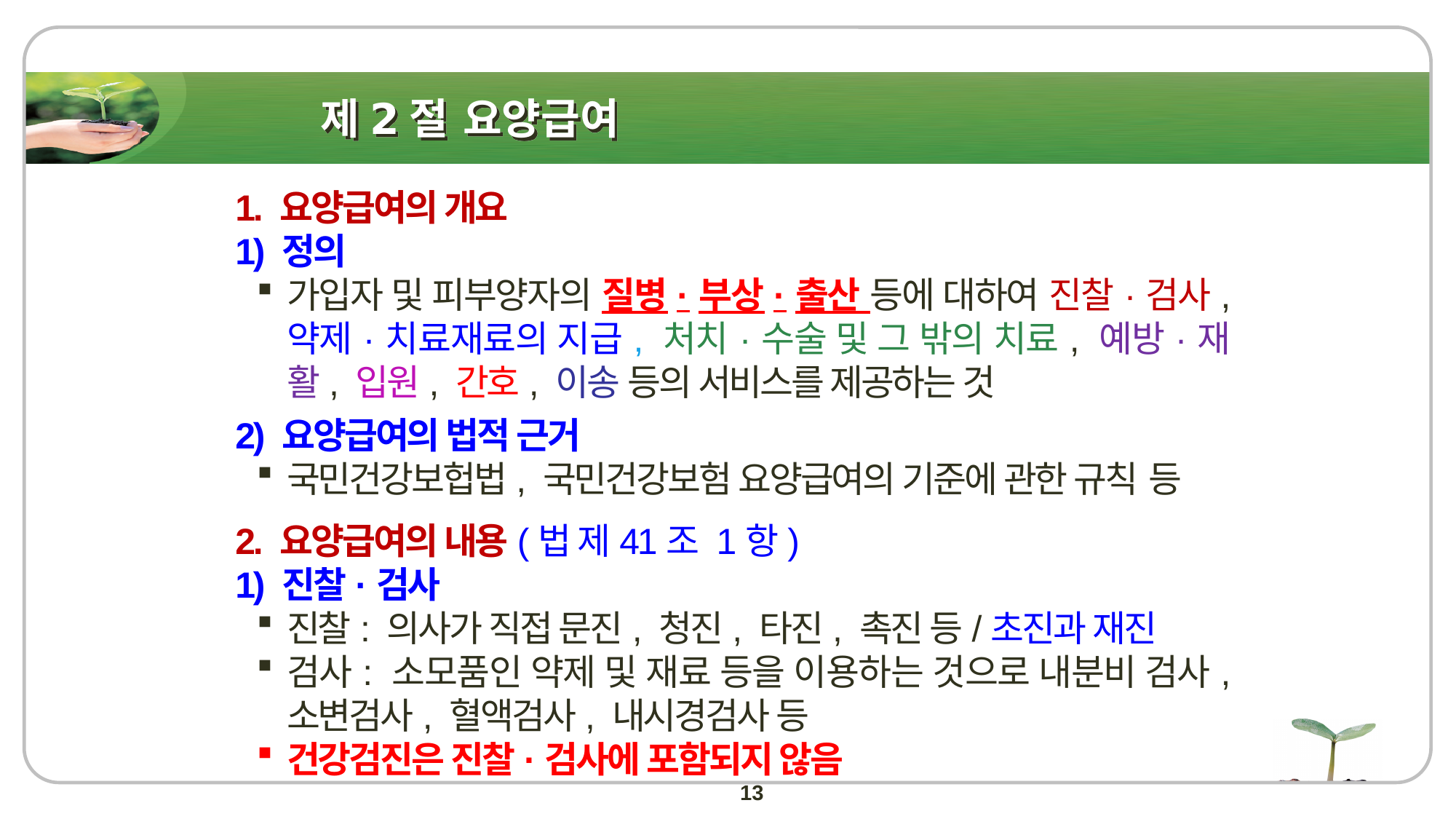

# 제2절 요양급여
1. 요양급여의 개요
1) 정의
가입자 및 피부양자의 질병·부상·출산 등에 대하여 진찰·검사, 약제·치료재료의 지급, 처치·수술 및 그 밖의 치료, 예방·재활, 입원, 간호, 이송 등의 서비스를 제공하는 것
2) 요양급여의 법적 근거
국민건강보헙법, 국민건강보험 요양급여의 기준에 관한 규칙 등
2. 요양급여의 내용(법 제41조 1항)
1) 진찰·검사
진찰: 의사가 직접 문진, 청진, 타진, 촉진 등/초진과 재진
검사: 소모품인 약제 및 재료 등을 이용하는 것으로 내분비 검사, 소변검사, 혈액검사, 내시경검사 등
건강검진은 진찰·검사에 포함되지 않음
13